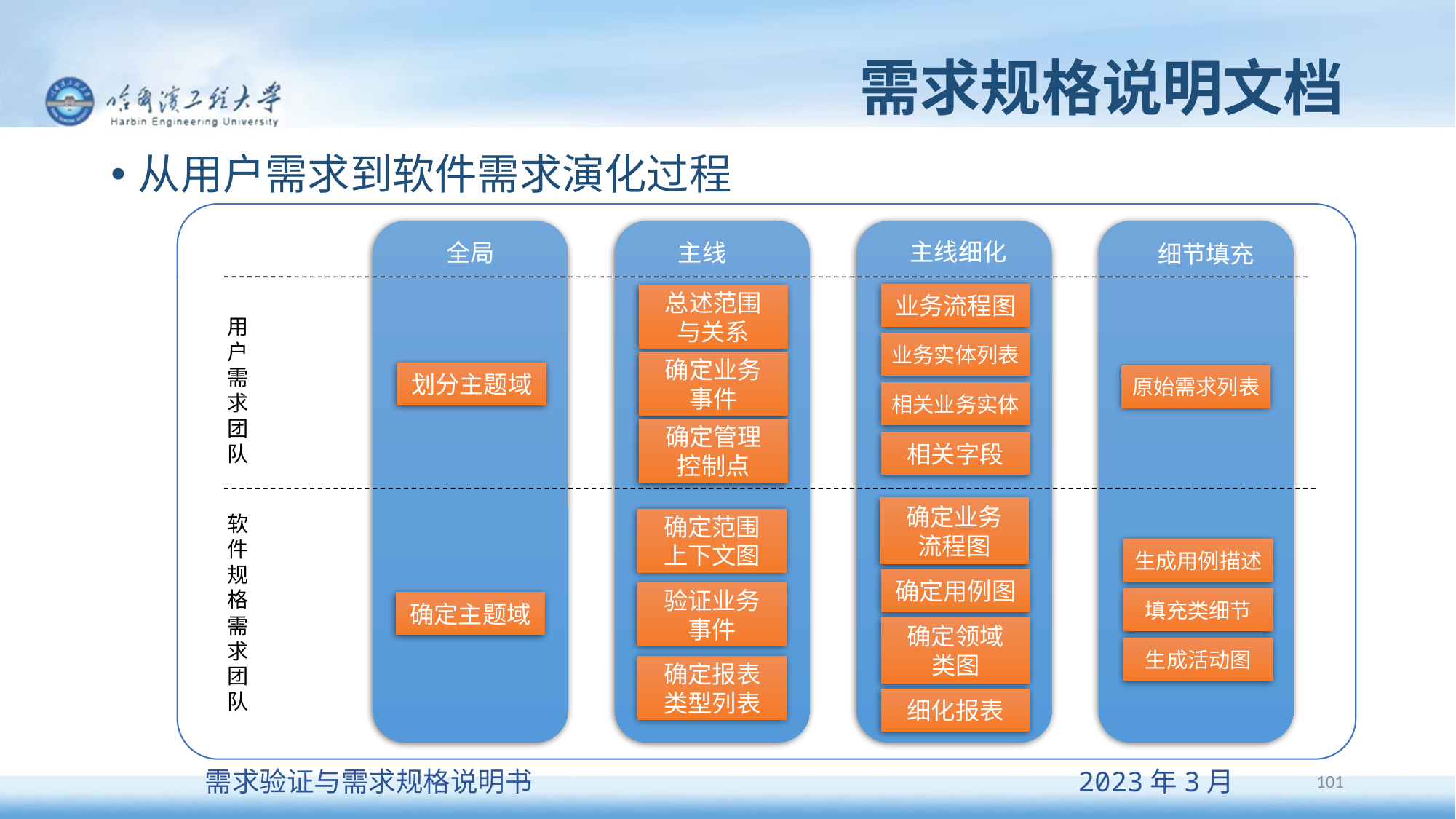

# 需求规格说明文档
从用户需求到软件需求演化过程

主线细化
主线
全局
细节填充

业务流程图
总述范围
与关系
用
户
需
求
团
队
业务实体列表
确定业务
事件
划分主题域
原始需求列表
相关业务实体
确定管理
控制点
相关字段

确定业务
流程图
软
件
规
格
需
求
团
队
确定范围
上下文图
生成用例描述
确定用例图
验证业务
事件
填充类细节
确定主题域
确定领域
类图
生成活动图
确定报表
类型列表
细化报表
101